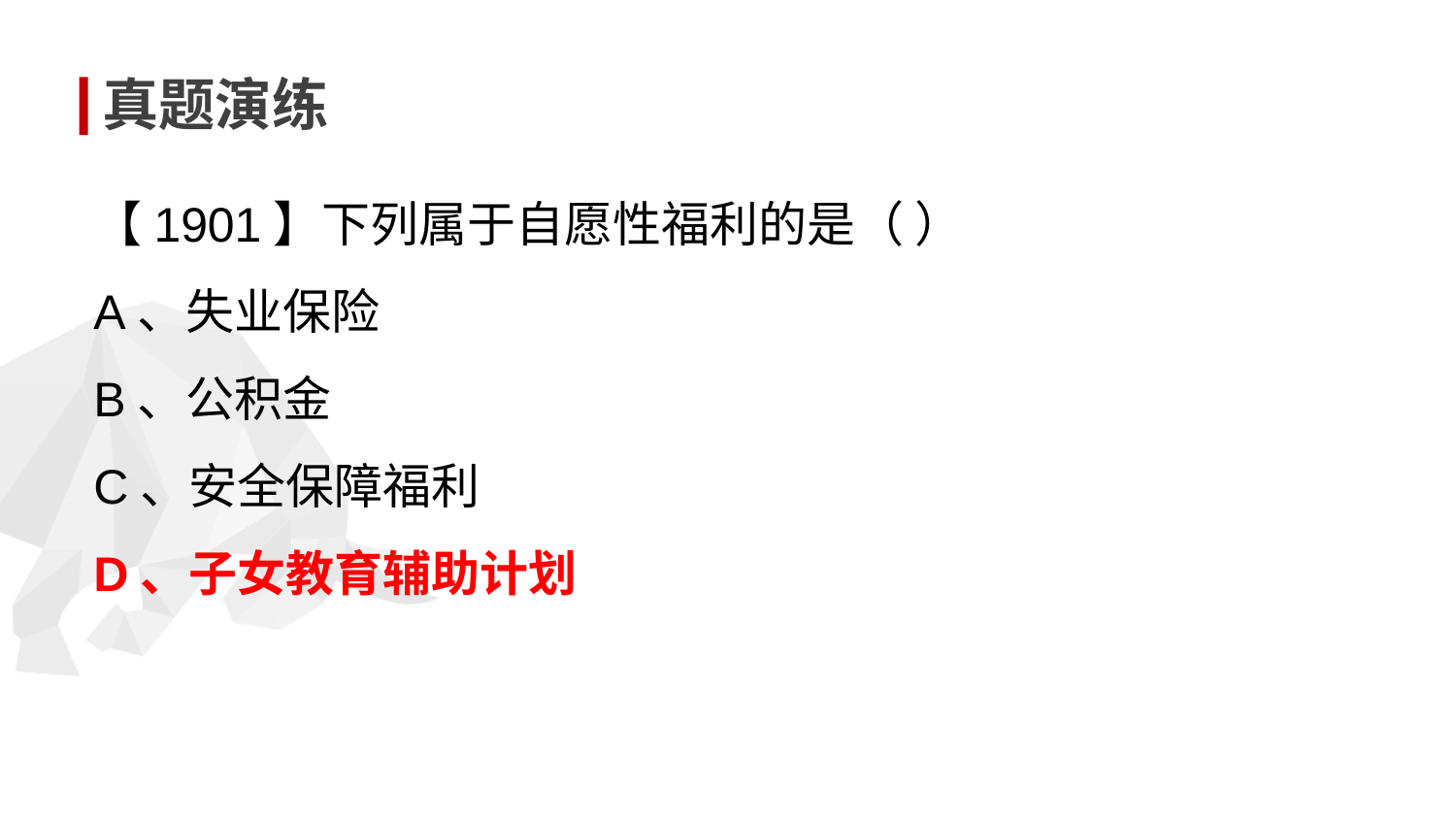

真题演练
【1901】下列属于自愿性福利的是（ ）
A、失业保险
B、公积金
C、安全保障福利
D、子女教育辅助计划